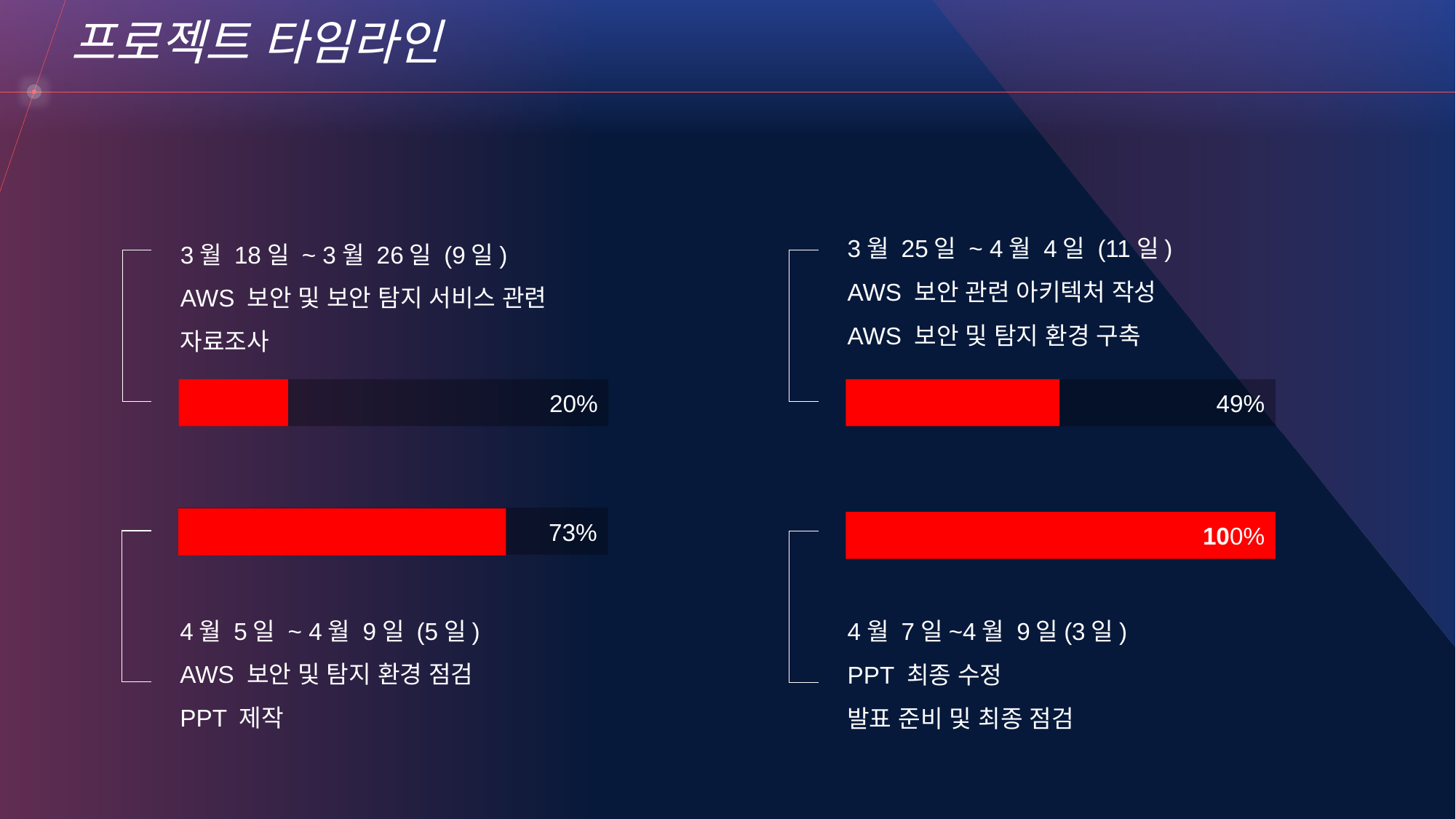

프로젝트 타임라인
3월 25일 ~ 4월 4일 (11일)
AWS 보안 관련 아키텍처 작성
AWS 보안 및 탐지 환경 구축
3월 18일 ~ 3월 26일 (9일)
AWS 보안 및 보안 탐지 서비스 관련 자료조사

20%

49%

73%

                        100%

4월 5일 ~ 4월 9일 (5일)
AWS 보안 및 탐지 환경 점검
PPT 제작
4월 7일~4월 9일(3일)
PPT 최종 수정
발표 준비 및 최종 점검